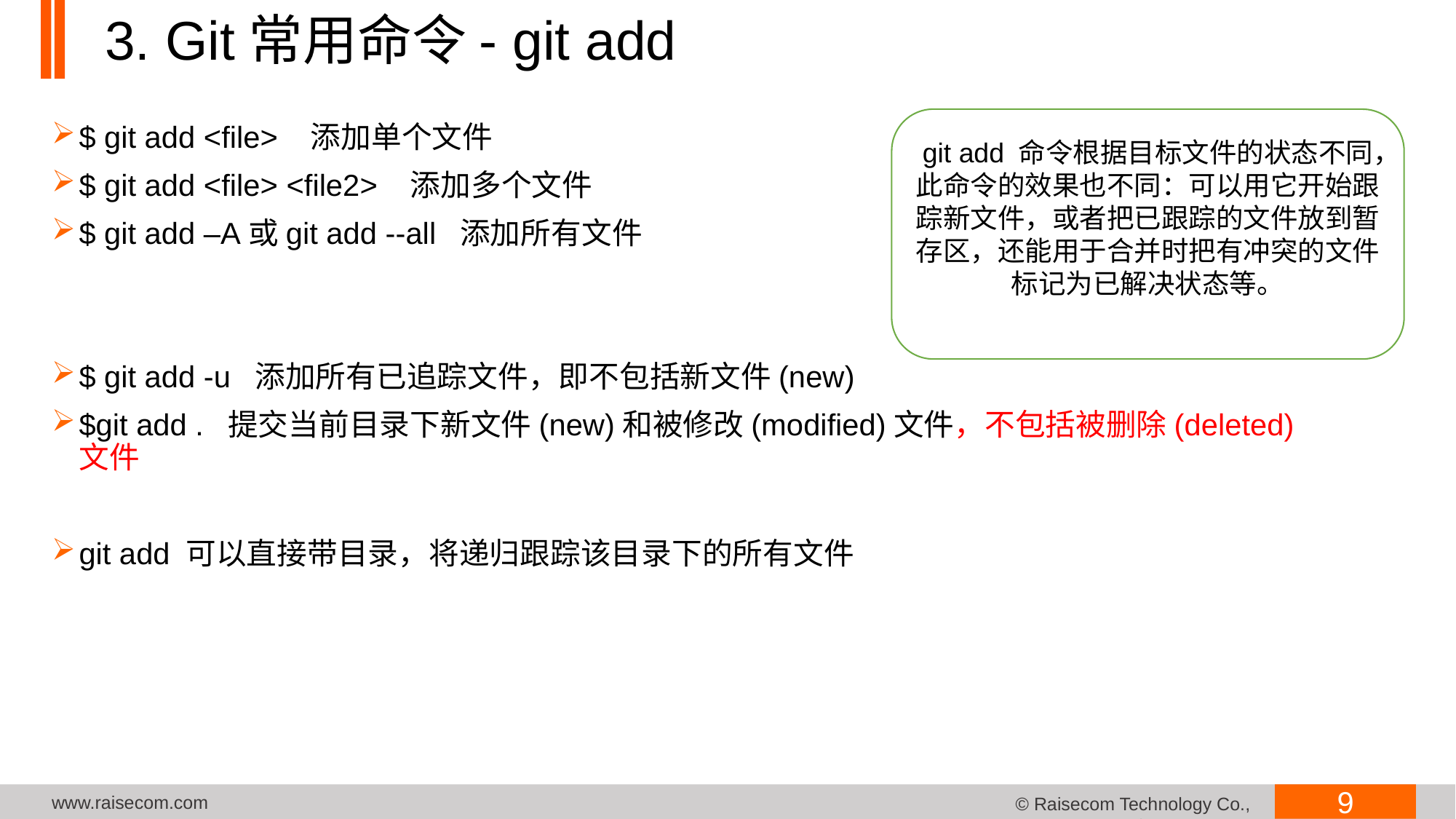

# 3. Git常用命令- git add
git add 命令根据目标文件的状态不同，此命令的效果也不同：可以用它开始跟踪新文件，或者把已跟踪的文件放到暂存区，还能用于合并时把有冲突的文件标记为已解决状态等。

$ git add <file>   添加单个文件
$ git add <file> <file2>   添加多个文件
$ git add –A或git add --all  添加所有文件

$ git add -u  添加所有已追踪文件，即不包括新文件(new)
$git add .  提交当前目录下新文件(new)和被修改(modified)文件，不包括被删除(deleted)文件

git add 可以直接带目录，将递归跟踪该目录下的所有文件